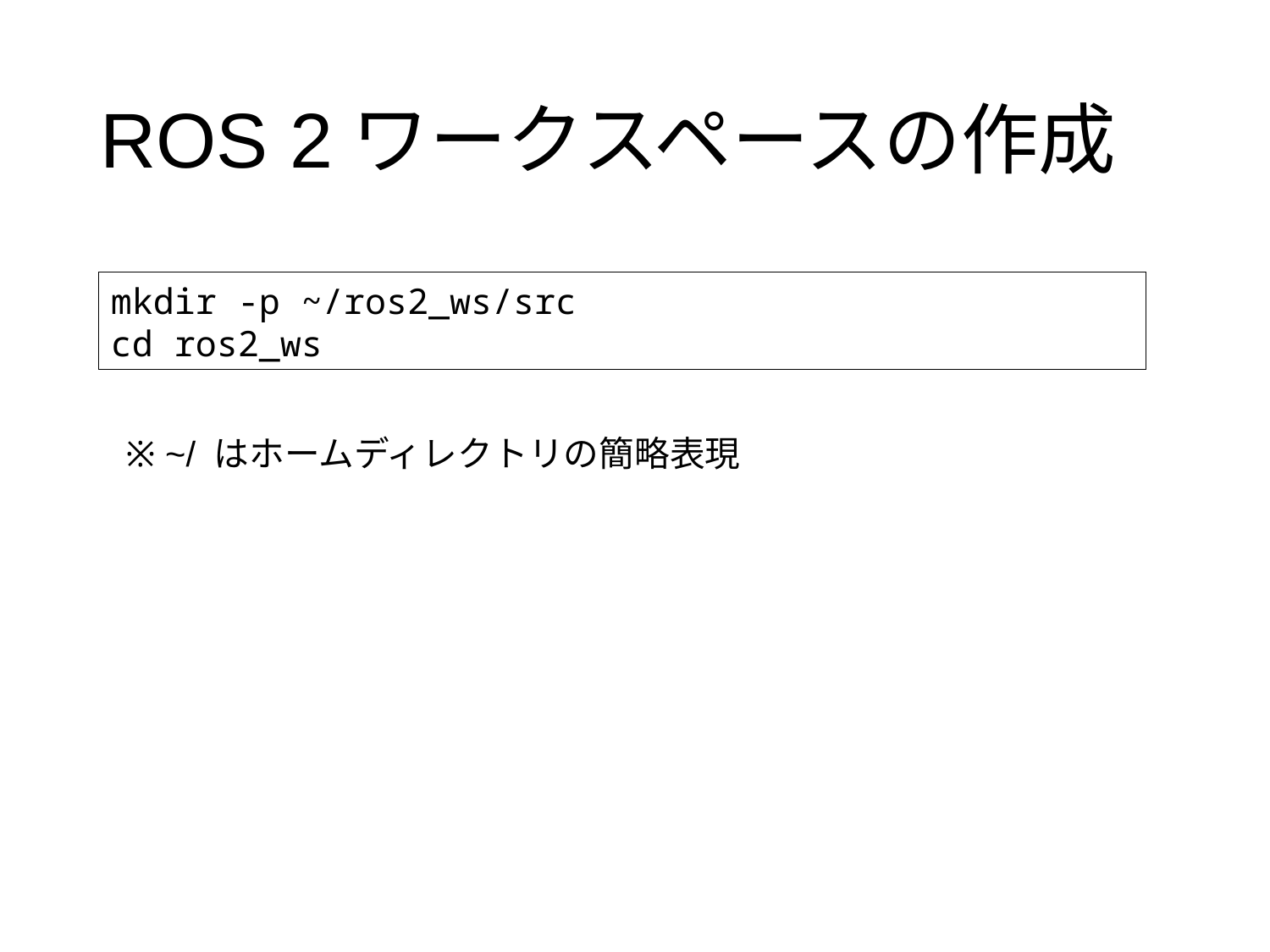

# ROS 2ワークスペースの作成
mkdir -p ~/ros2_ws/src
cd ros2_ws
※ ~/ はホームディレクトリの簡略表現